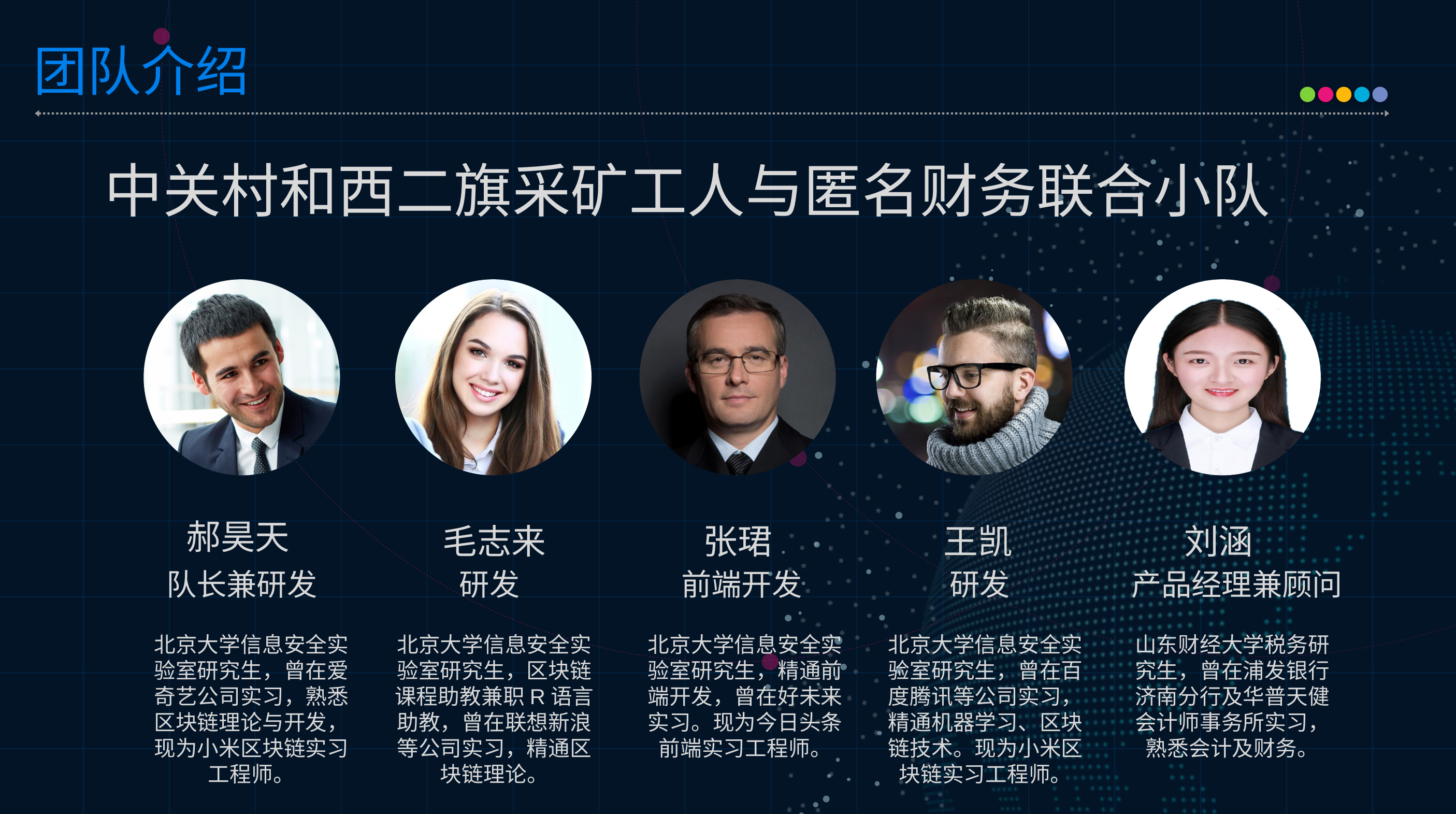

中关村和西二旗采矿工人与匿名财务联合小队

郝昊天
毛志来
张珺
王凯
刘涵
队长兼研发
研发
前端开发
研发
产品经理兼顾问
北京大学信息安全实验室研究生，曾在爱奇艺公司实习，熟悉区块链理论与开发，现为小米区块链实习工程师。
北京大学信息安全实验室研究生，区块链课程助教兼职R语言助教，曾在联想新浪等公司实习，精通区块链理论。
北京大学信息安全实验室研究生，精通前端开发，曾在好未来实习。现为今日头条前端实习工程师。
北京大学信息安全实验室研究生，曾在百度腾讯等公司实习，精通机器学习、区块链技术。现为小米区块链实习工程师。
山东财经大学税务研究生，曾在浦发银行济南分行及华普天健会计师事务所实习，熟悉会计及财务。